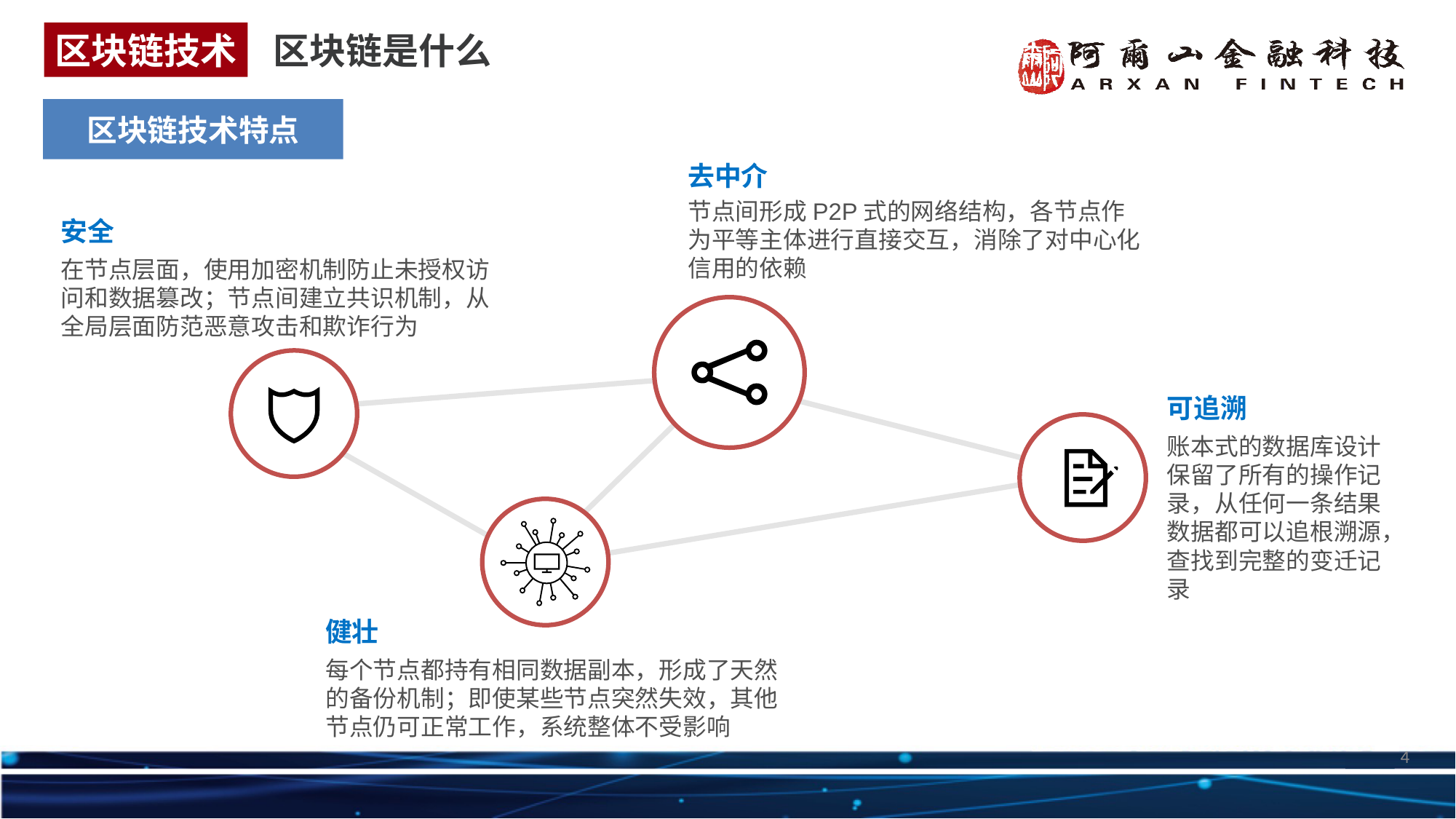

区块链技术
区块链是什么
区块链技术特点
去中介
节点间形成P2P式的网络结构，各节点作为平等主体进行直接交互，消除了对中心化信用的依赖
安全
在节点层面，使用加密机制防止未授权访问和数据篡改；节点间建立共识机制，从全局层面防范恶意攻击和欺诈行为

可追溯
账本式的数据库设计保留了所有的操作记录，从任何一条结果数据都可以追根溯源，查找到完整的变迁记录

健壮
每个节点都持有相同数据副本，形成了天然的备份机制；即使某些节点突然失效，其他节点仍可正常工作，系统整体不受影响
4